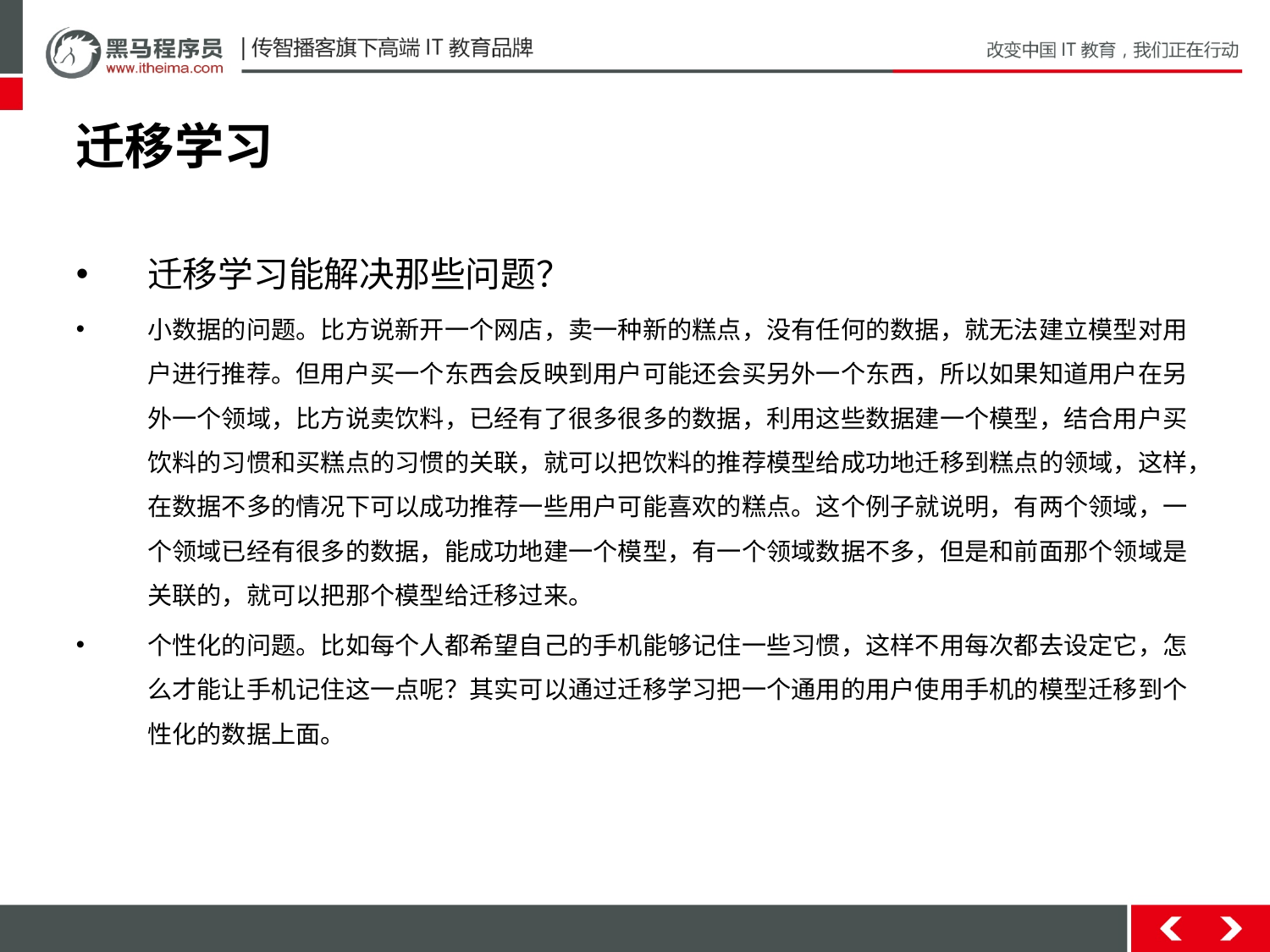

# 迁移学习
迁移学习能解决那些问题？
小数据的问题。比方说新开一个网店，卖一种新的糕点，没有任何的数据，就无法建立模型对用户进行推荐。但用户买一个东西会反映到用户可能还会买另外一个东西，所以如果知道用户在另外一个领域，比方说卖饮料，已经有了很多很多的数据，利用这些数据建一个模型，结合用户买饮料的习惯和买糕点的习惯的关联，就可以把饮料的推荐模型给成功地迁移到糕点的领域，这样，在数据不多的情况下可以成功推荐一些用户可能喜欢的糕点。这个例子就说明，有两个领域，一个领域已经有很多的数据，能成功地建一个模型，有一个领域数据不多，但是和前面那个领域是关联的，就可以把那个模型给迁移过来。
个性化的问题。比如每个人都希望自己的手机能够记住一些习惯，这样不用每次都去设定它，怎么才能让手机记住这一点呢？其实可以通过迁移学习把一个通用的用户使用手机的模型迁移到个性化的数据上面。